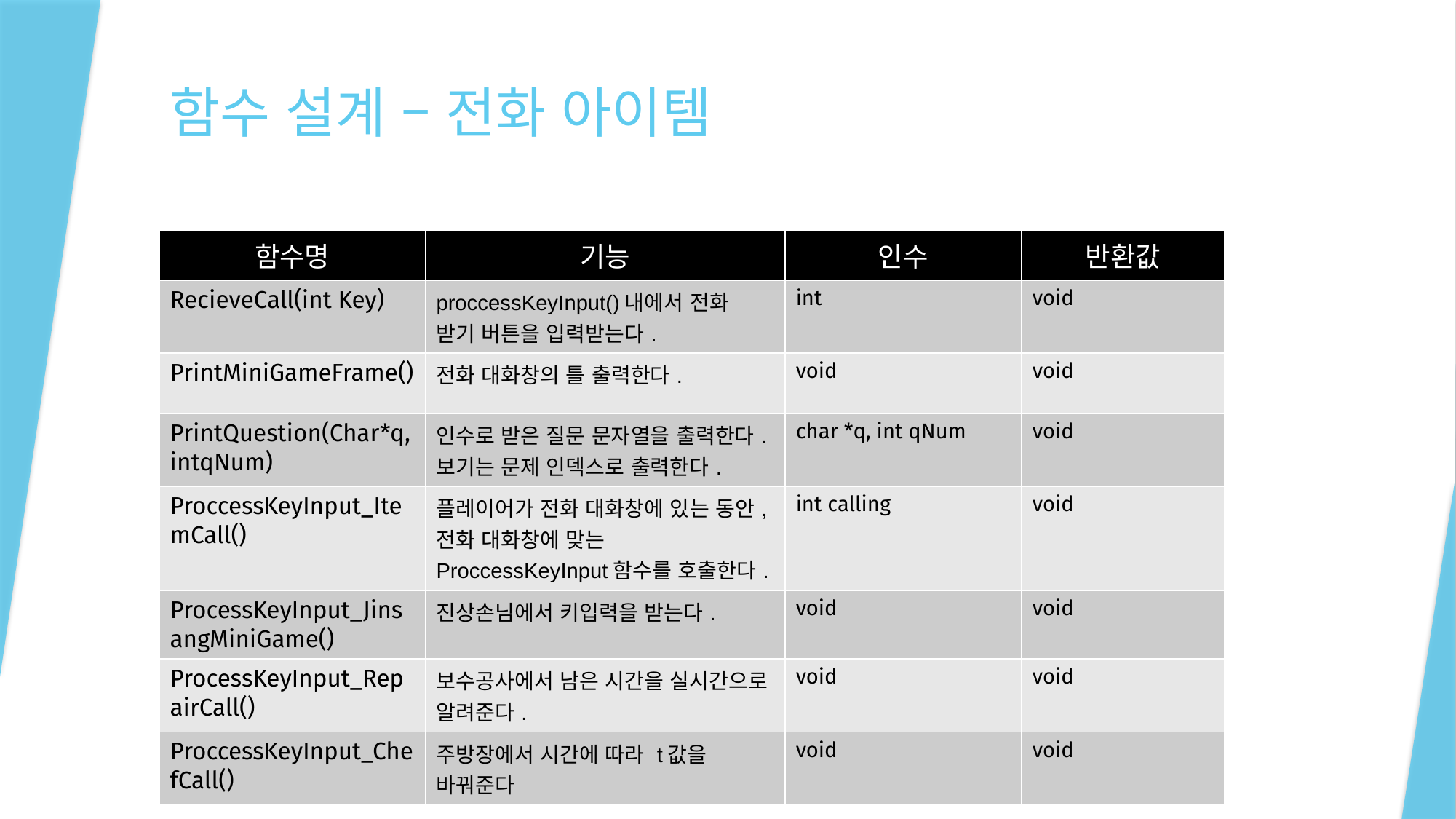

# 함수 설계 – 전화 아이템
| 함수명 | 기능 | 인수 | 반환값 |
| --- | --- | --- | --- |
| RecieveCall(int Key) | proccessKeyInput()내에서 전화 받기 버튼을 입력받는다. | int | void |
| PrintMiniGameFrame() | 전화 대화창의 틀 출력한다. | void | void |
| PrintQuestion(Char\*q,intqNum) | 인수로 받은 질문 문자열을 출력한다. 보기는 문제 인덱스로 출력한다. | char \*q, int qNum | void |
| ProccessKeyInput\_ItemCall() | 플레이어가 전화 대화창에 있는 동안, 전화 대화창에 맞는 ProccessKeyInput함수를 호출한다. | int calling | void |
| ProcessKeyInput\_JinsangMiniGame() | 진상손님에서 키입력을 받는다. | void | void |
| ProcessKeyInput\_RepairCall() | 보수공사에서 남은 시간을 실시간으로 알려준다. | void | void |
| ProccessKeyInput\_ChefCall() | 주방장에서 시간에 따라 t값을 바꿔준다 | void | void |